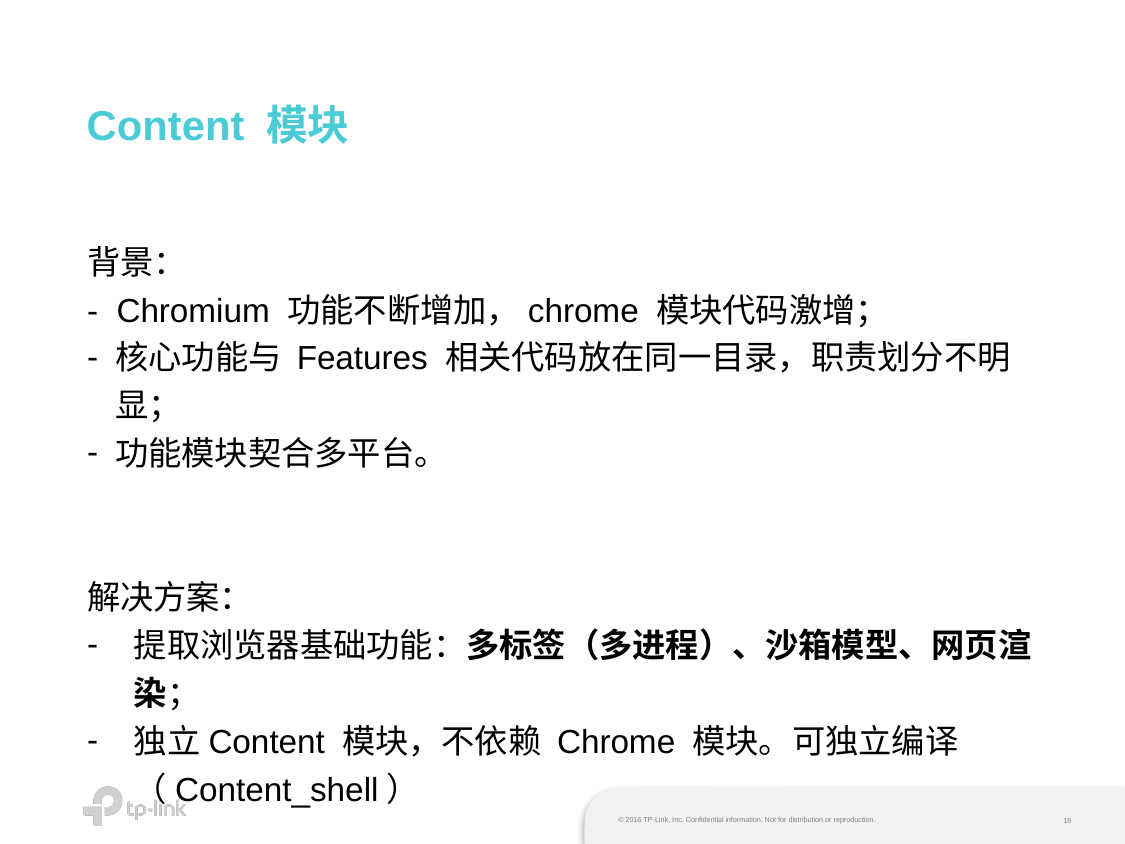

# Content 模块
背景：
-  Chromium 功能不断增加，chrome 模块代码激增；
核心功能与 Features 相关代码放在同一目录，职责划分不明显；
功能模块契合多平台。

解决方案：
提取浏览器基础功能：多标签（多进程）、沙箱模型、网页渲染；
独立Content 模块，不依赖 Chrome 模块。可独立编译（Content_shell）